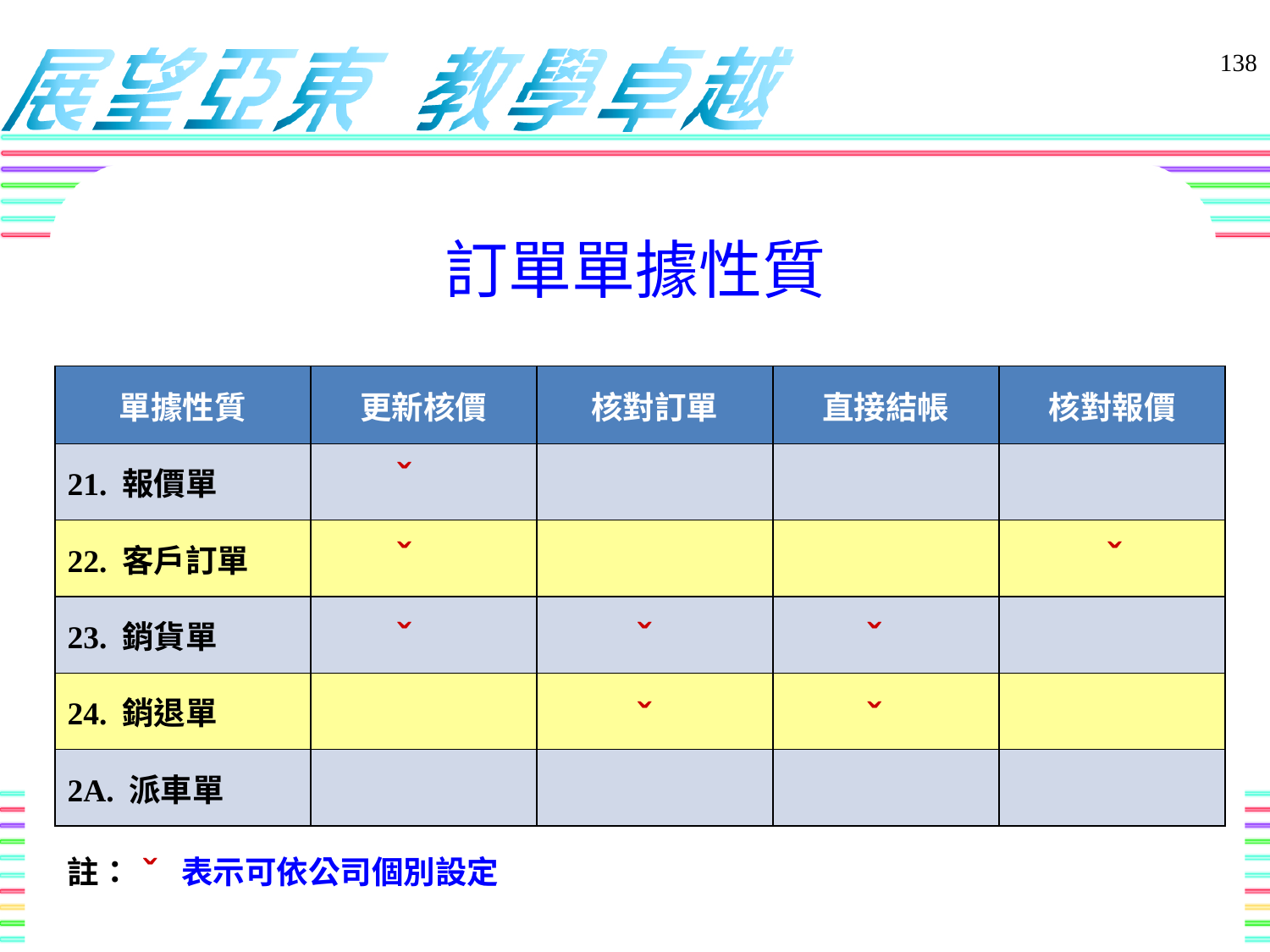

138
# 訂單單據性質

| 單據性質 | 更新核價 | 核對訂單 | 直接結帳 | 核對報價 |
| --- | --- | --- | --- | --- |
| 21. 報價單 |  |  |  |  |
| 22. 客戶訂單 |  |  |  |  |
| 23. 銷貨單 |  |  |  |  |
| 24. 銷退單 |  |  |  |  |
| 2A. 派車單 |  |  |  |  |
ˇ
ˇ
ˇ
ˇ
ˇ
ˇ
ˇ
ˇ
ˇ
註：       表示可依公司個別設定